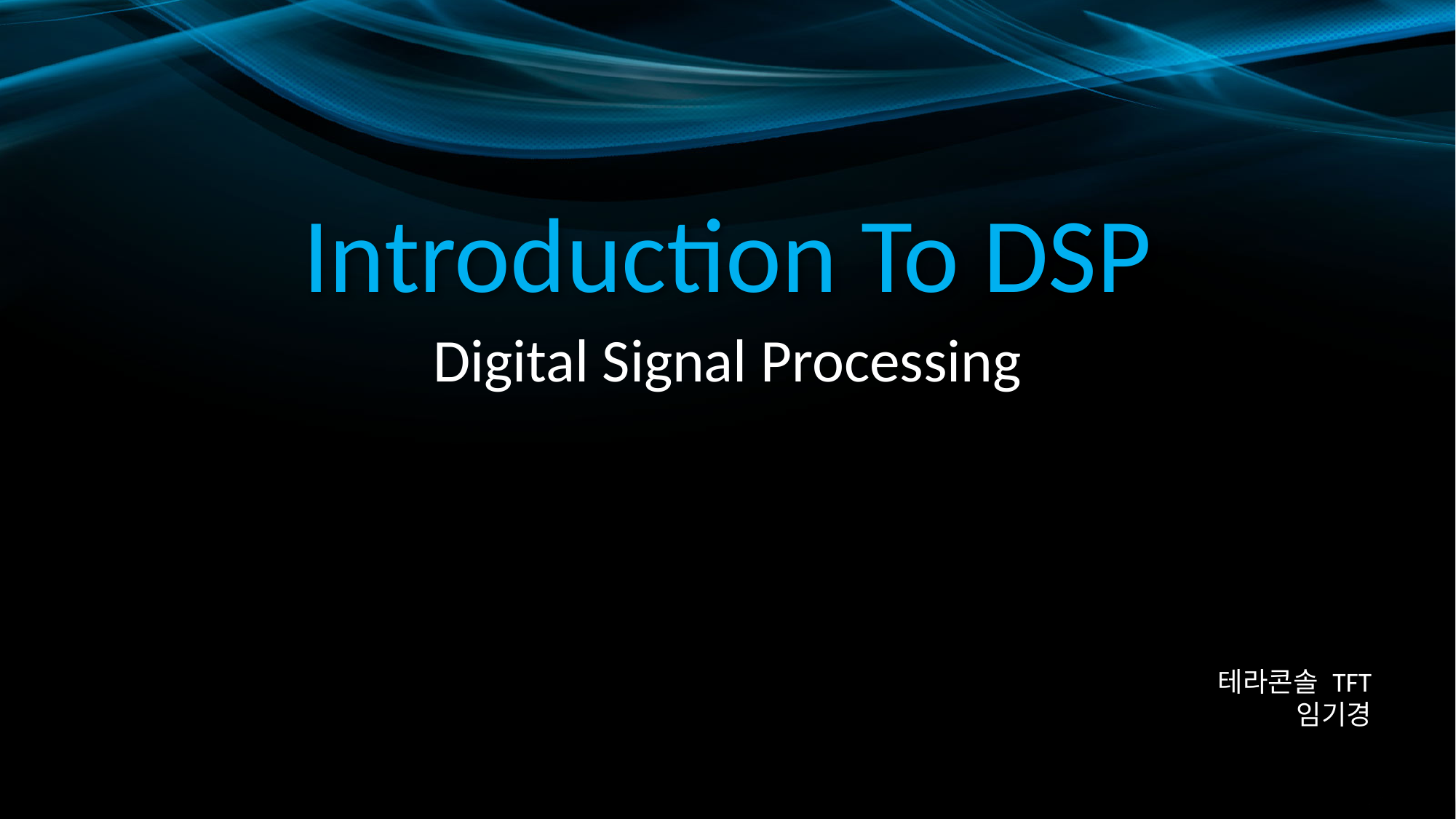

# Introduction To DSP
Digital Signal Processing
테라콘솔 TFT
임기경